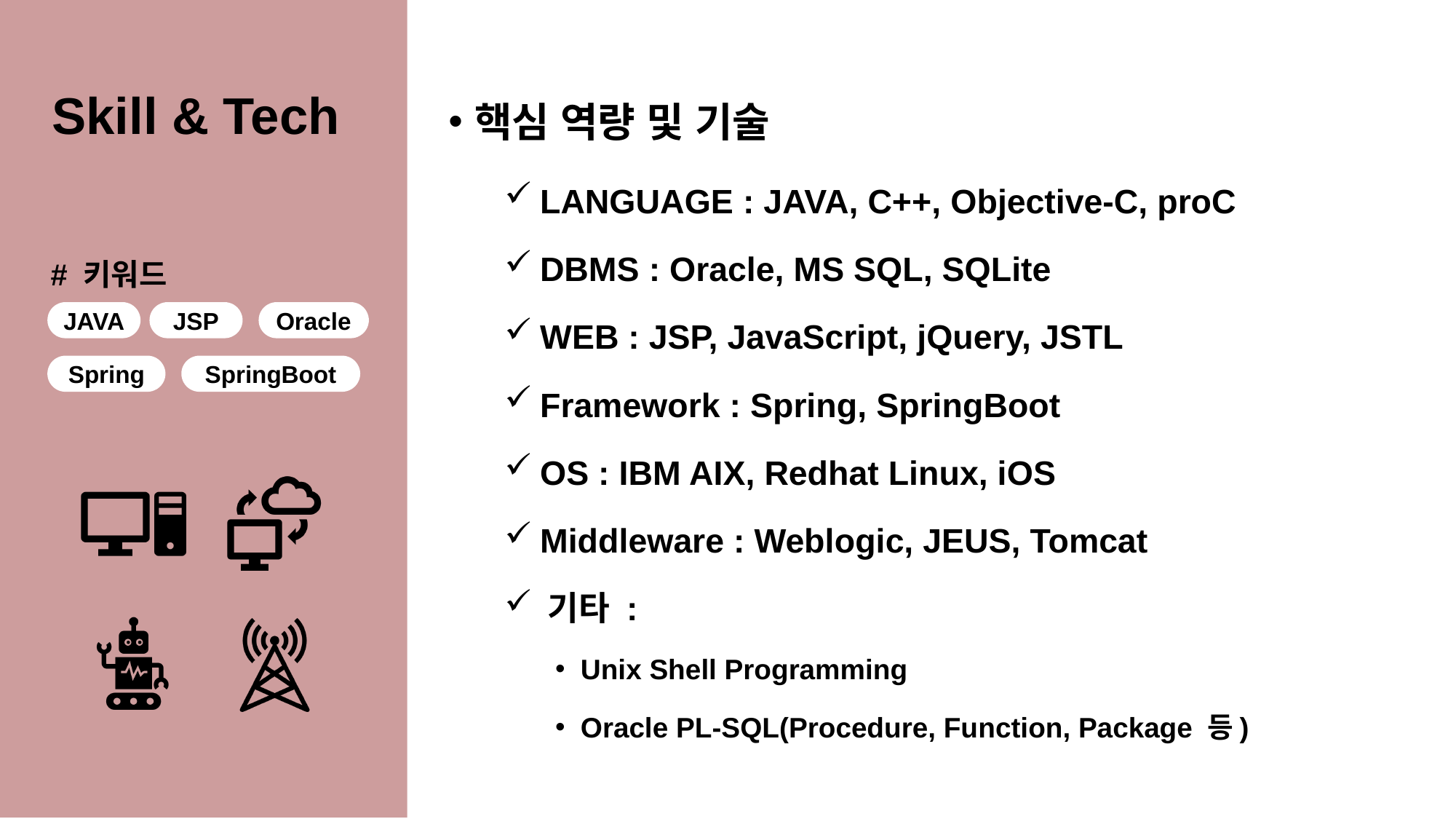

# Skill & Tech
핵심 역량 및 기술

 LANGUAGE : JAVA, C++, Objective-C, proC
 DBMS : Oracle, MS SQL, SQLite
 WEB : JSP, JavaScript, jQuery, JSTL
 Framework : Spring, SpringBoot
 OS : IBM AIX, Redhat Linux, iOS
 Middleware : Weblogic, JEUS, Tomcat
 기타 :
Unix Shell Programming
Oracle PL-SQL(Procedure, Function, Package 등)
JAVA
JSP
Oracle
Spring
SpringBoot